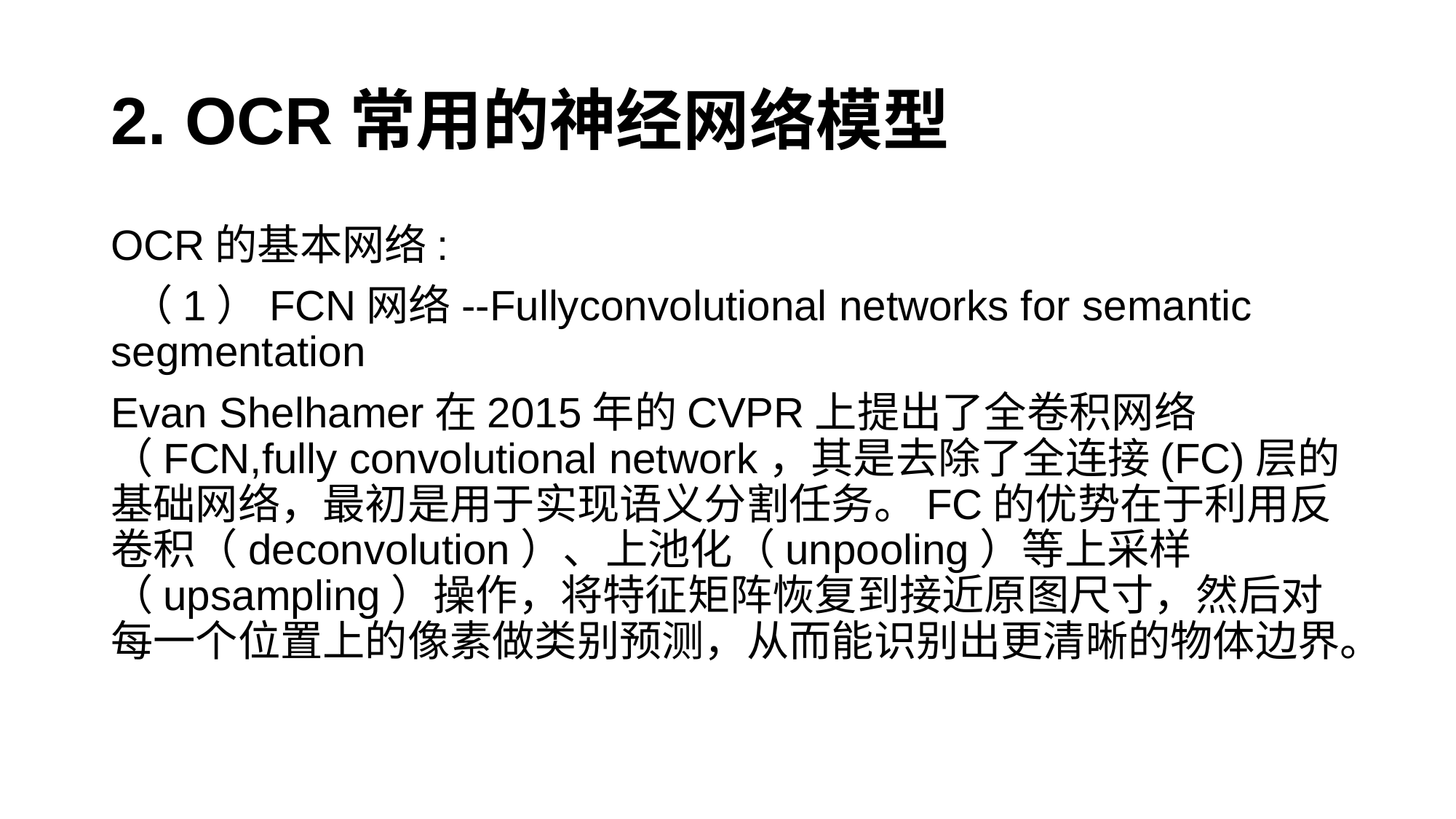

# 2. OCR常用的神经网络模型
OCR的基本网络:
 （1）FCN网络--Fullyconvolutional networks for semantic segmentation
Evan Shelhamer在2015年的CVPR上提出了全卷积网络（FCN,fully convolutional network，其是去除了全连接(FC)层的基础网络，最初是用于实现语义分割任务。FC的优势在于利用反卷积（deconvolution）、上池化（unpooling）等上采样（upsampling）操作，将特征矩阵恢复到接近原图尺寸，然后对每一个位置上的像素做类别预测，从而能识别出更清晰的物体边界。